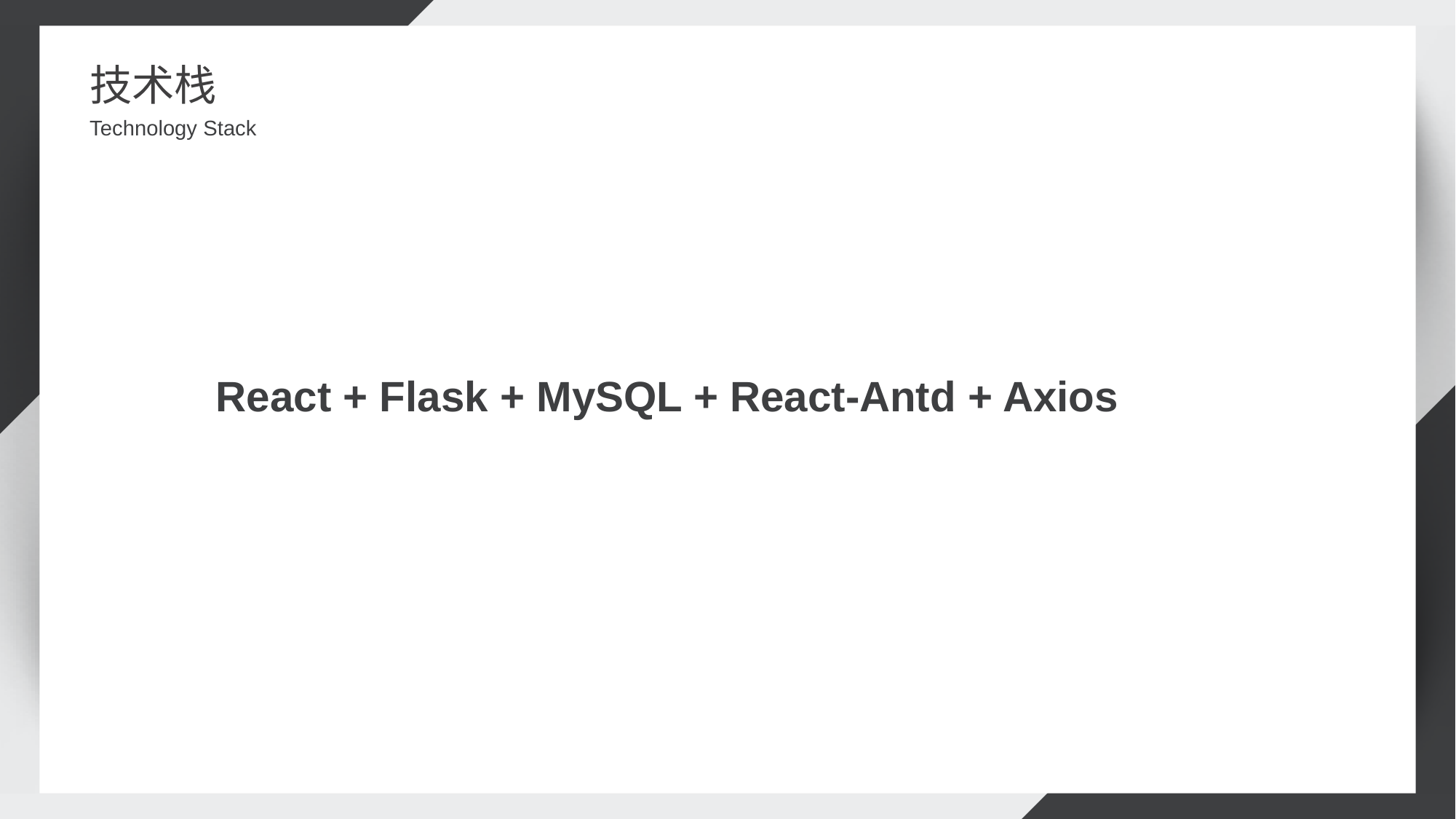

技术栈
Technology Stack
01
React + Flask + MySQL + React-Antd + Axios